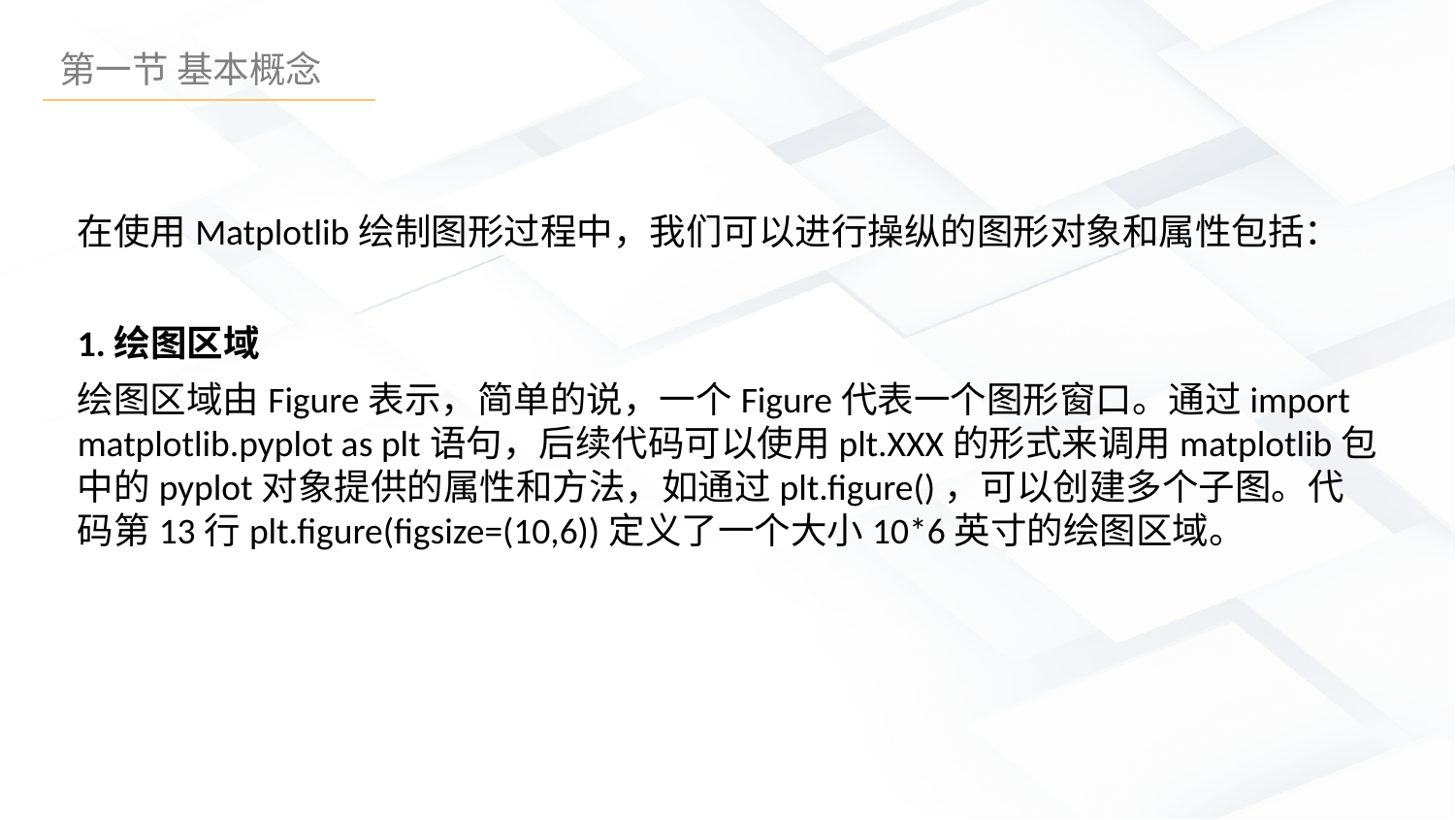

在使用Matplotlib绘制图形过程中，我们可以进行操纵的图形对象和属性包括：

1.绘图区域
绘图区域由Figure表示，简单的说，一个Figure代表一个图形窗口。通过import matplotlib.pyplot as plt语句，后续代码可以使用plt.XXX的形式来调用matplotlib包中的pyplot对象提供的属性和方法，如通过plt.figure()，可以创建多个子图。代码第13行plt.figure(figsize=(10,6))定义了一个大小10*6英寸的绘图区域。